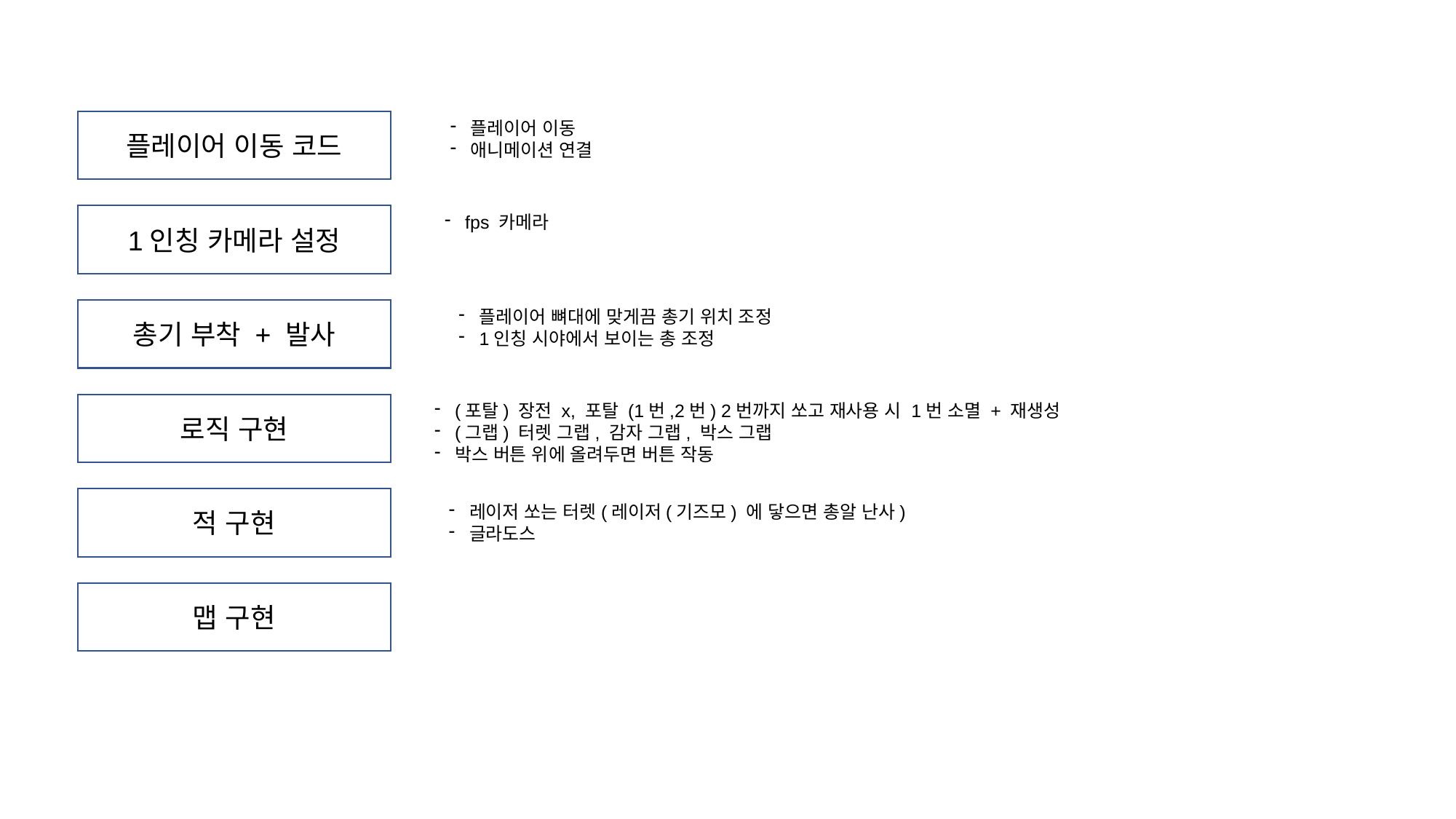

플레이어 이동 코드
플레이어 이동
애니메이션 연결
1인칭 카메라 설정
fps 카메라
총기 부착 + 발사
플레이어 뼈대에 맞게끔 총기 위치 조정
1인칭 시야에서 보이는 총 조정
로직 구현
(포탈) 장전 x, 포탈 (1번,2번) 2번까지 쏘고 재사용 시 1번 소멸 + 재생성
(그랩) 터렛 그랩, 감자 그랩, 박스 그랩
박스 버튼 위에 올려두면 버튼 작동
적 구현
레이저 쏘는 터렛(레이저(기즈모) 에 닿으면 총알 난사)
글라도스
맵 구현